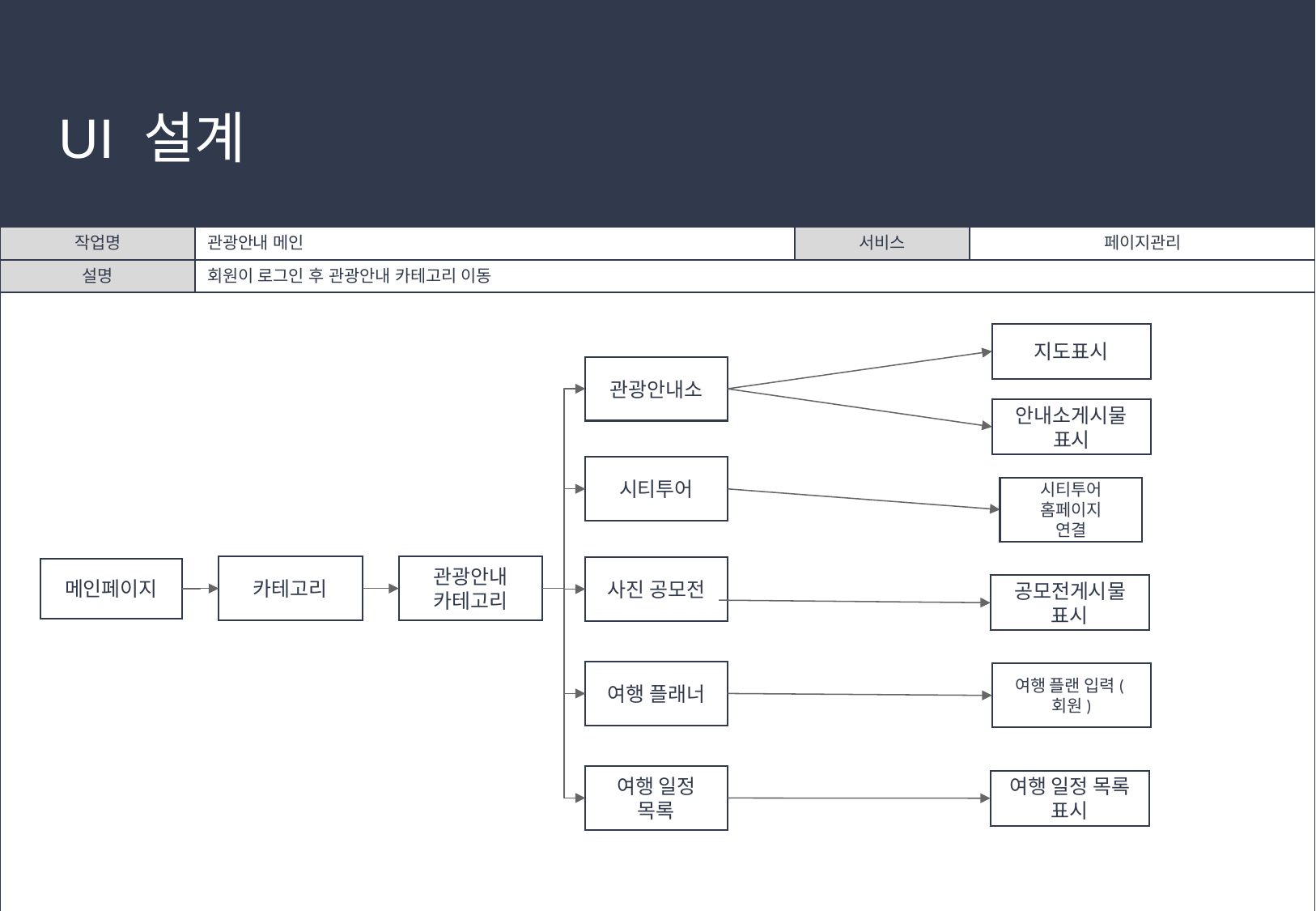

# UI 설계
| 작업명 | 관광안내 메인 | 서비스 | 페이지관리 |
| --- | --- | --- | --- |
| 설명 | 회원이 로그인 후 관광안내 카테고리 이동 |  |  |
|  |  |  |  |
지도표시
관광안내소
안내소게시물
표시
시티투어
시티투어
홈페이지
연결
카테고리
관광안내
카테고리
사진 공모전
메인페이지
공모전게시물
표시
여행 플래너
여행 플랜 입력(회원)
여행 일정 목록
여행 일정 목록 표시